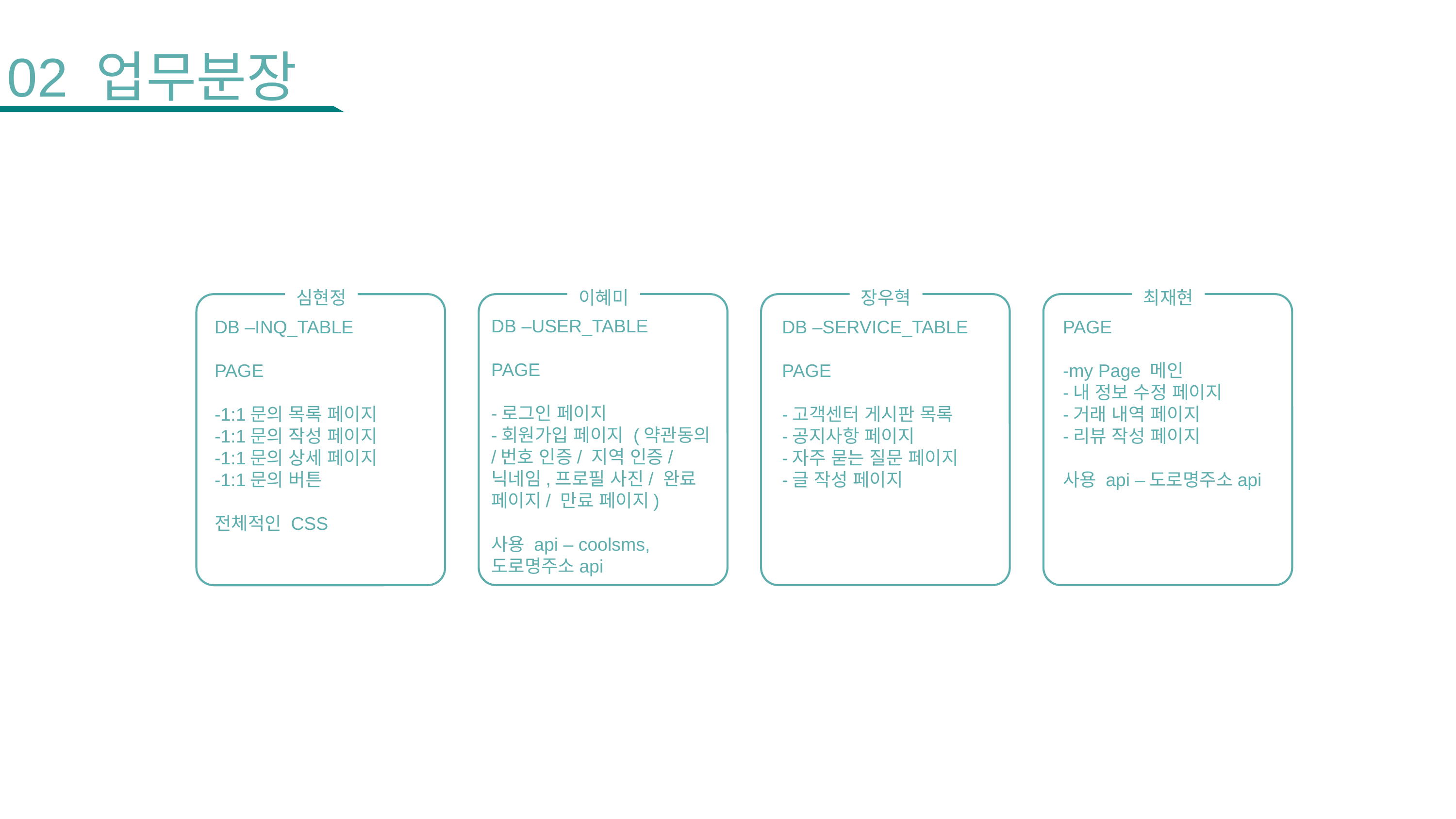

02 업무분장

이혜미

장우혁

최재현

심현정

DB –USER_TABLE

PAGE

-로그인 페이지
-회원가입 페이지 (약관동의/번호 인증/ 지역 인증/ 닉네임,프로필 사진/ 완료 페이지/ 만료 페이지)

사용 api – coolsms, 도로명주소api
DB –INQ_TABLE

PAGE

-1:1문의 목록 페이지
-1:1문의 작성 페이지
-1:1문의 상세 페이지
-1:1문의 버튼

전체적인 CSS
DB –SERVICE_TABLE

PAGE

-고객센터 게시판 목록
-공지사항 페이지
-자주 묻는 질문 페이지
-글 작성 페이지
PAGE

-my Page 메인
-내 정보 수정 페이지
-거래 내역 페이지
-리뷰 작성 페이지

사용 api –도로명주소api